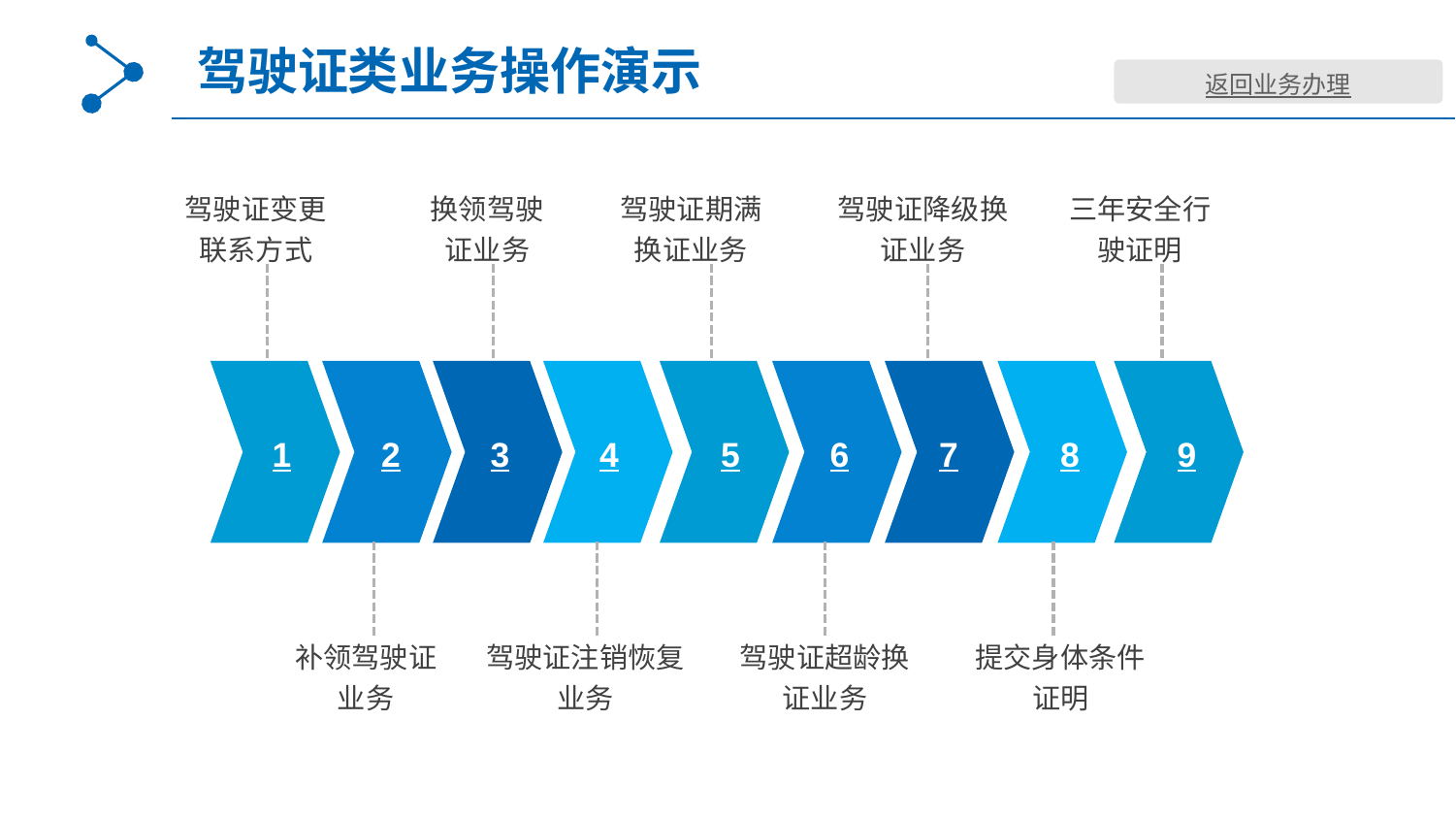

驾驶证类业务操作演示
返回业务办理
驾驶证变更联系方式
换领驾驶证业务
驾驶证期满换证业务
三年安全行驶证明
驾驶证降级换证业务

1
2
3
4
5
6
7
8
9
补领驾驶证业务
驾驶证注销恢复业务
驾驶证超龄换证业务
提交身体条件证明